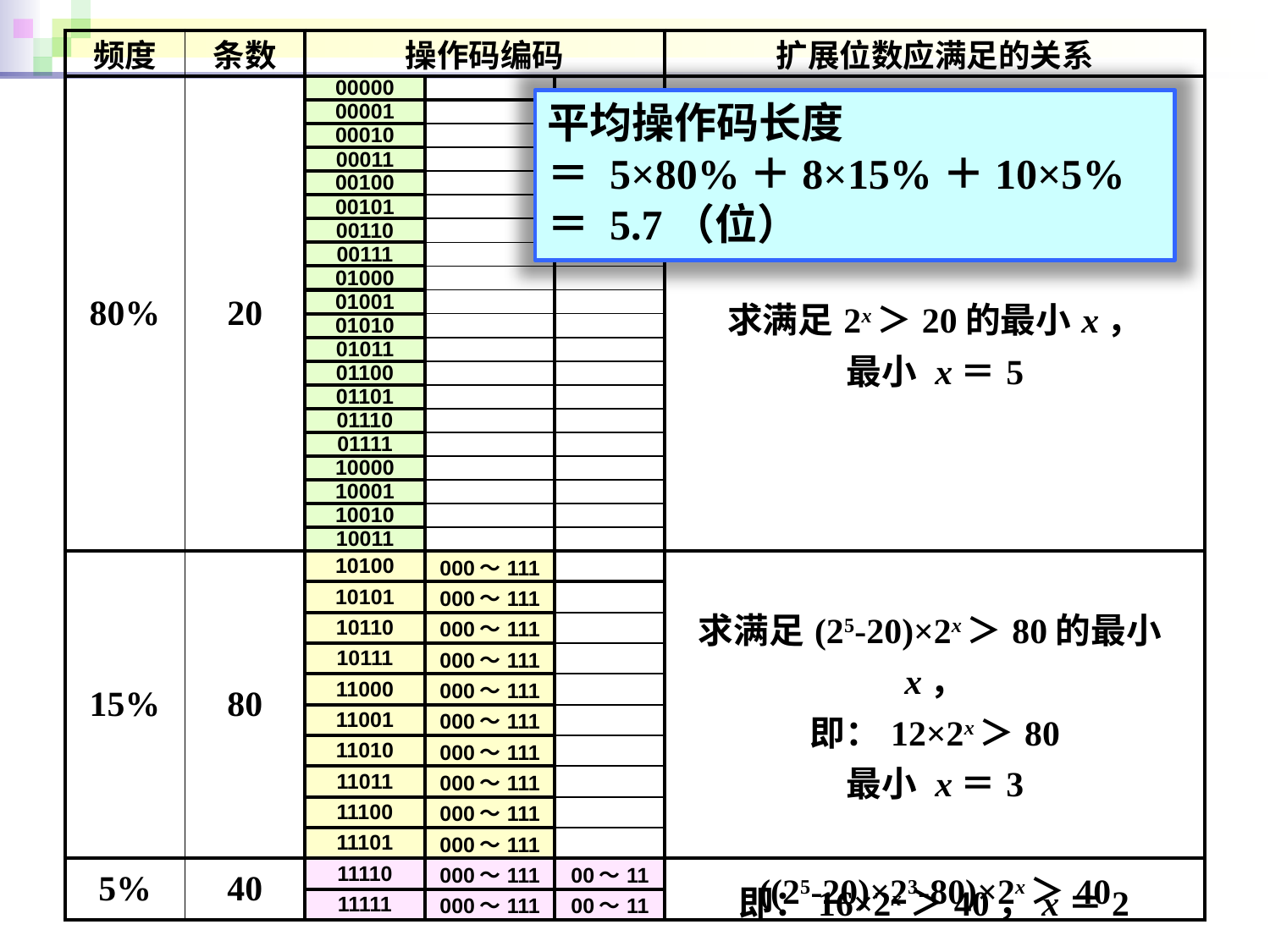

| 频度 | 条数 | 操作码编码 |  |  | 扩展位数应满足的关系 |
| --- | --- | --- | --- | --- | --- |
| 80% | 20 | 00000 |  |  | 求满足2x＞20的最小x， 最小 x＝5 |
|  |  | 00001 |  |  |  |
|  |  | 00010 |  |  |  |
|  |  | 00011 |  |  |  |
|  |  | 00100 |  |  |  |
|  |  | 00101 |  |  |  |
|  |  | 00110 |  |  |  |
|  |  | 00111 |  |  |  |
|  |  | 01000 |  |  |  |
|  |  | 01001 |  |  |  |
|  |  | 01010 |  |  |  |
|  |  | 01011 |  |  |  |
|  |  | 01100 |  |  |  |
|  |  | 01101 |  |  |  |
|  |  | 01110 |  |  |  |
|  |  | 01111 |  |  |  |
|  |  | 10000 |  |  |  |
|  |  | 10001 |  |  |  |
|  |  | 10010 |  |  |  |
|  |  | 10011 |  |  |  |
| 15% | 80 | 10100 | 000～111 |  | 求满足(25-20)×2x＞80的最小x， 即：12×2x＞80 最小 x＝3 |
|  |  | 10101 | 000～111 |  |  |
|  |  | 10110 | 000～111 |  |  |
|  |  | 10111 | 000～111 |  |  |
|  |  | 11000 | 000～111 |  |  |
|  |  | 11001 | 000～111 |  |  |
|  |  | 11010 | 000～111 |  |  |
|  |  | 11011 | 000～111 |  |  |
|  |  | 11100 | 000～111 |  |  |
|  |  | 11101 | 000～111 |  |  |
| 5% | 40 | 11110 | 000～111 | 00～11 | ((25-20)×23-80)×2x＞40 |
|  |  | 11111 | 000～111 | 00～11 |  |
平均操作码长度
＝ 5×80%＋8×15%＋10×5%
＝ 5.7（位）
65
即：16×2x＞40，x＝2